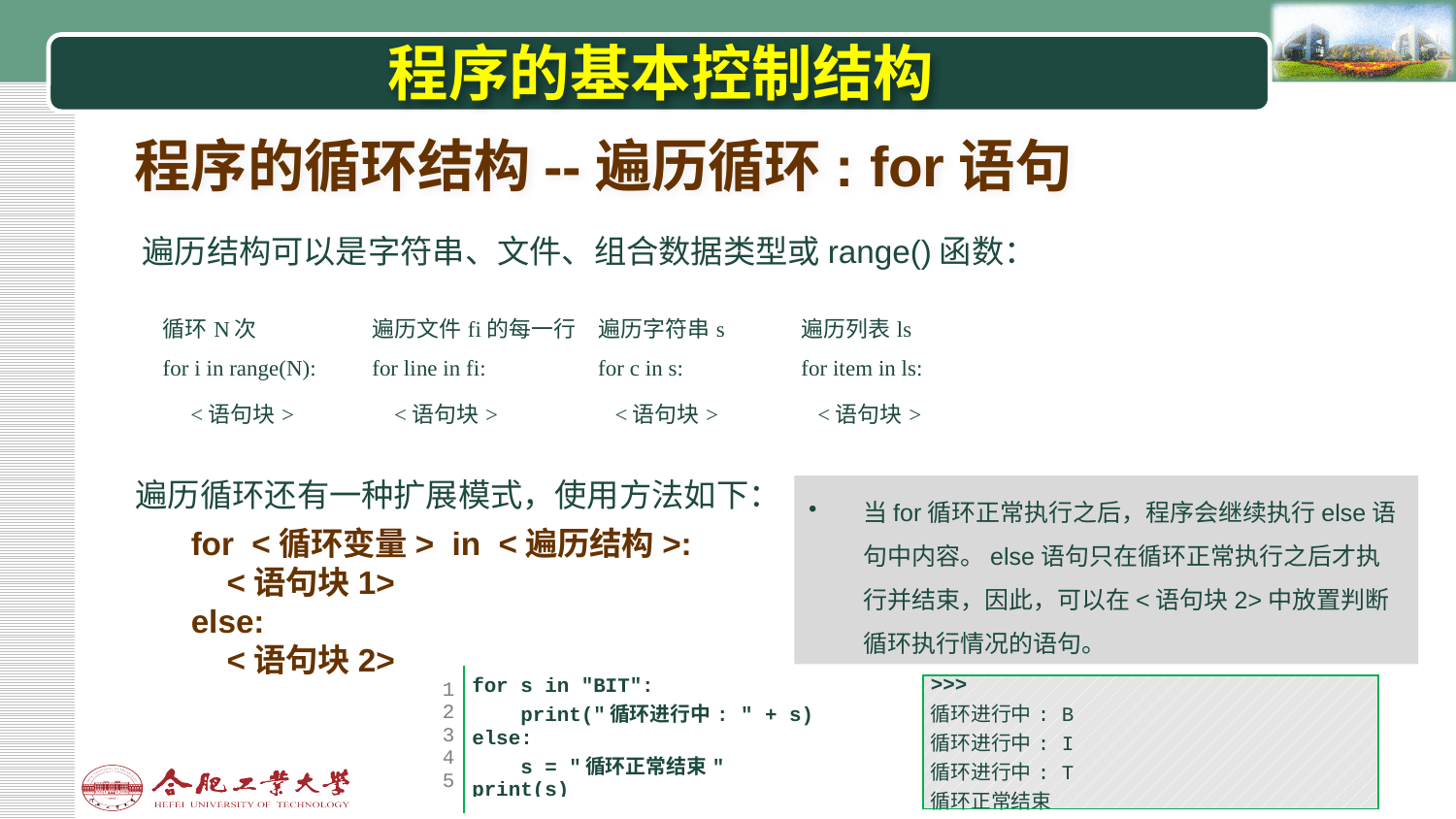

# 程序的基本控制结构
程序的循环结构--遍历循环: for语句
遍历结构可以是字符串、文件、组合数据类型或range()函数：
| 循环N次 for i in range(N): <语句块> | 遍历文件fi的每一行 for line in fi: <语句块> | 遍历字符串s for c in s: <语句块> | 遍历列表ls for item in ls: <语句块> |
| --- | --- | --- | --- |
遍历循环还有一种扩展模式，使用方法如下：
当for循环正常执行之后，程序会继续执行else语句中内容。else语句只在循环正常执行之后才执行并结束，因此，可以在<语句块2>中放置判断循环执行情况的语句。
for  <循环变量>  in  <遍历结构>:
    <语句块1>
else:
    <语句块2>
|  |  |
| --- | --- |
| 1 2 3 4 5 | for s in "BIT": print("循环进行中: " + s) else: s = "循环正常结束" print(s) |
|  |  |
| >>>  循环进行中: B 循环进行中: I 循环进行中: T 循环正常结束 |
| --- |